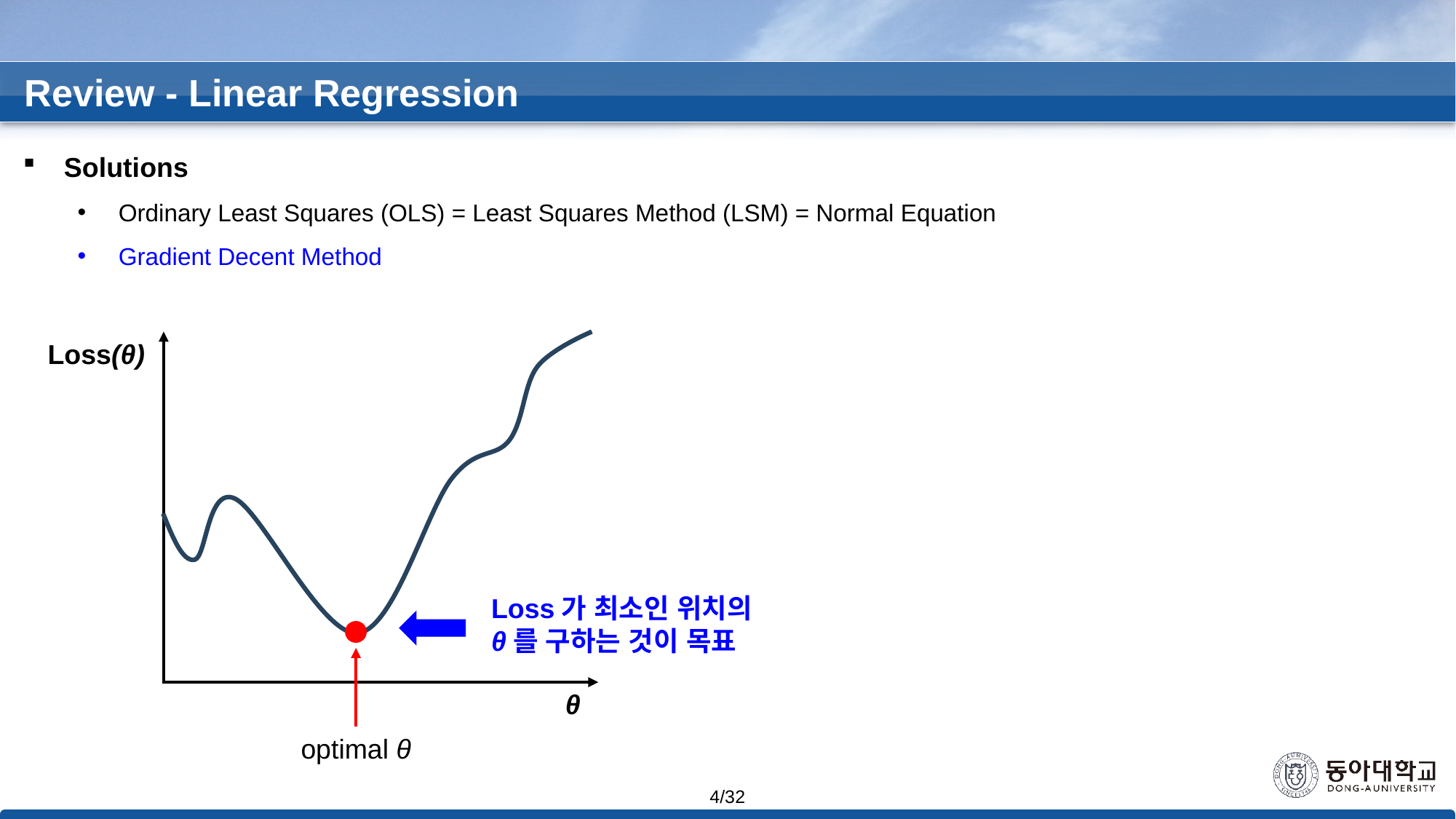

Review - Linear Regression
Solutions
Ordinary Least Squares (OLS) = Least Squares Method (LSM) = Normal Equation
Gradient Decent Method

Loss(θ)
Loss가 최소인 위치의
θ를 구하는 것이 목표

θ
optimal θ